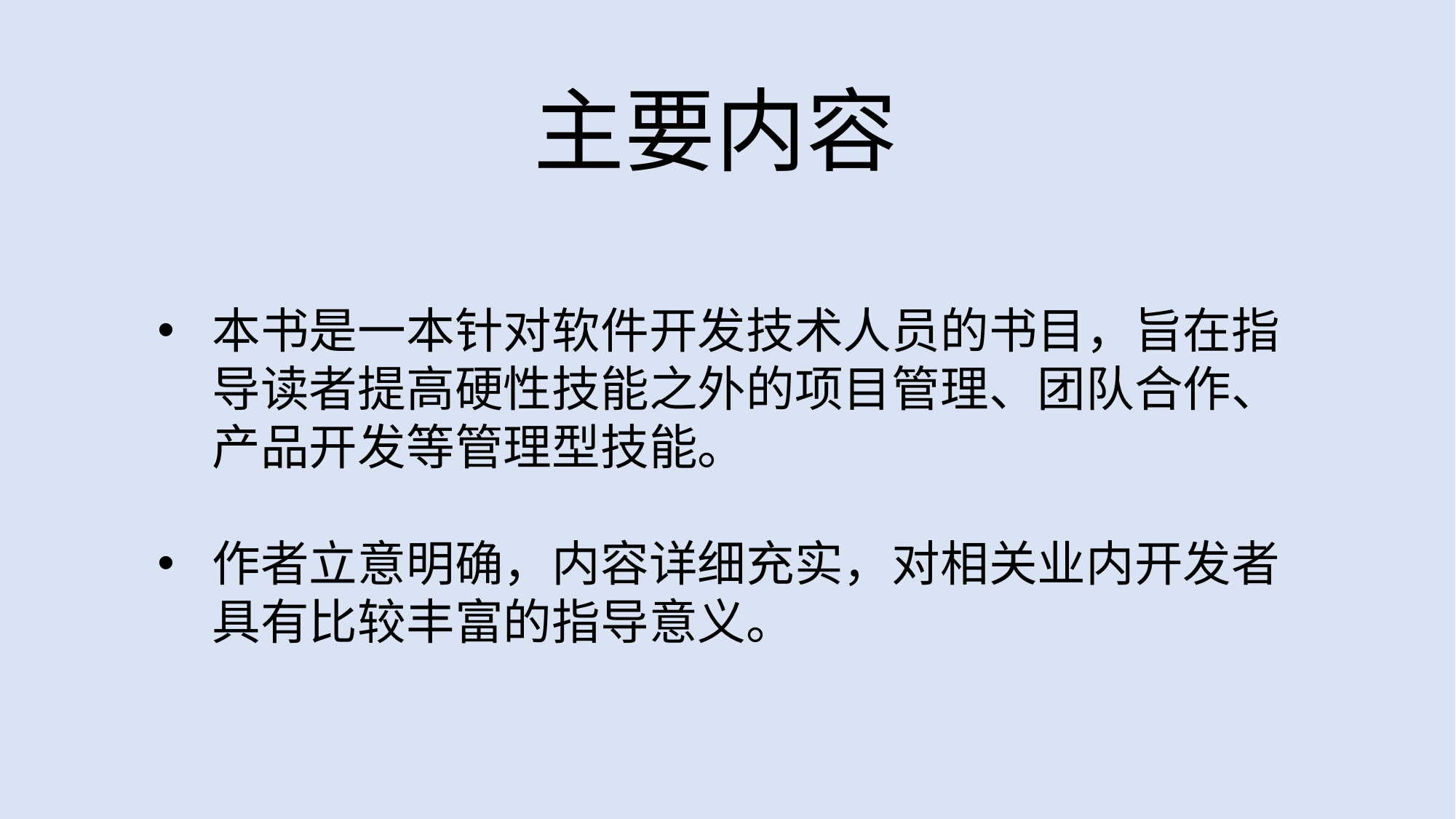

主要内容
本书是一本针对软件开发技术人员的书目，旨在指导读者提高硬性技能之外的项目管理、团队合作、产品开发等管理型技能。

作者立意明确，内容详细充实，对相关业内开发者具有比较丰富的指导意义。